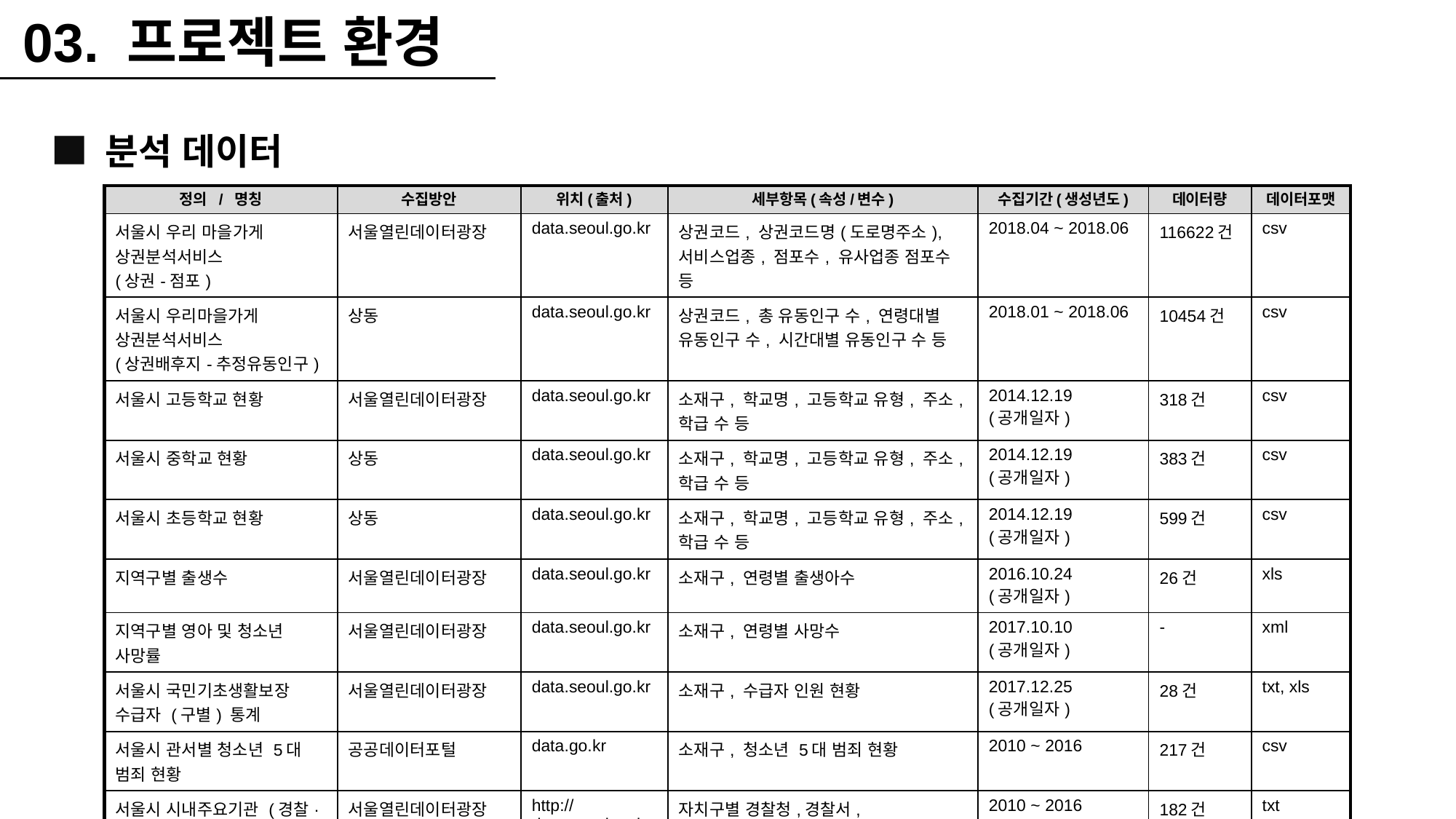

03. 프로젝트 환경

분석 데이터

| 정의 / 명칭 | 수집방안 | 위치(출처) | 세부항목(속성/변수) | 수집기간(생성년도) | 데이터량 | 데이터포맷 |
| --- | --- | --- | --- | --- | --- | --- |
| 서울시 우리 마을가게 상권분석서비스 (상권-점포) | 서울열린데이터광장 | data.seoul.go.kr | 상권코드, 상권코드명(도로명주소), 서비스업종, 점포수, 유사업종 점포수 등 | 2018.04 ~ 2018.06 | 116622건 | csv |
| 서울시 우리마을가게 상권분석서비스 (상권배후지-추정유동인구) | 상동 | data.seoul.go.kr | 상권코드, 총 유동인구 수, 연령대별 유동인구 수, 시간대별 유동인구 수 등 | 2018.01 ~ 2018.06 | 10454건 | csv |
| 서울시 고등학교 현황 | 서울열린데이터광장 | data.seoul.go.kr | 소재구, 학교명, 고등학교 유형, 주소, 학급 수 등 | 2014.12.19 (공개일자) | 318건 | csv |
| 서울시 중학교 현황 | 상동 | data.seoul.go.kr | 소재구, 학교명, 고등학교 유형, 주소, 학급 수 등 | 2014.12.19 (공개일자) | 383건 | csv |
| 서울시 초등학교 현황 | 상동 | data.seoul.go.kr | 소재구, 학교명, 고등학교 유형, 주소, 학급 수 등 | 2014.12.19 (공개일자) | 599건 | csv |
| 지역구별 출생수 | 서울열린데이터광장 | data.seoul.go.kr | 소재구, 연령별 출생아수 | 2016.10.24 (공개일자) | 26건 | xls |
| 지역구별 영아 및 청소년 사망률 | 서울열린데이터광장 | data.seoul.go.kr | 소재구, 연령별 사망수 | 2017.10.10 (공개일자) | - | xml |
| 서울시 국민기초생활보장 수급자 (구별) 통계 | 서울열린데이터광장 | data.seoul.go.kr | 소재구, 수급자 인원 현황 | 2017.12.25 (공개일자) | 28건 | txt, xls |
| 서울시 관서별 청소년 5대 범죄 현황 | 공공데이터포털 | data.go.kr | 소재구, 청소년 5대 범죄 현황 | 2010 ~ 2016 | 217건 | csv |
| 서울시 시내주요기관 (경찰·소방관서) 통계 | 서울열린데이터광장 | http://data.seoul.go.kr | 자치구별 경찰청,경찰서,지구대파출소치안센터,소방본부,소방서, 119안전센터 수 | 2010 ~ 2016 | 182건 | txt |